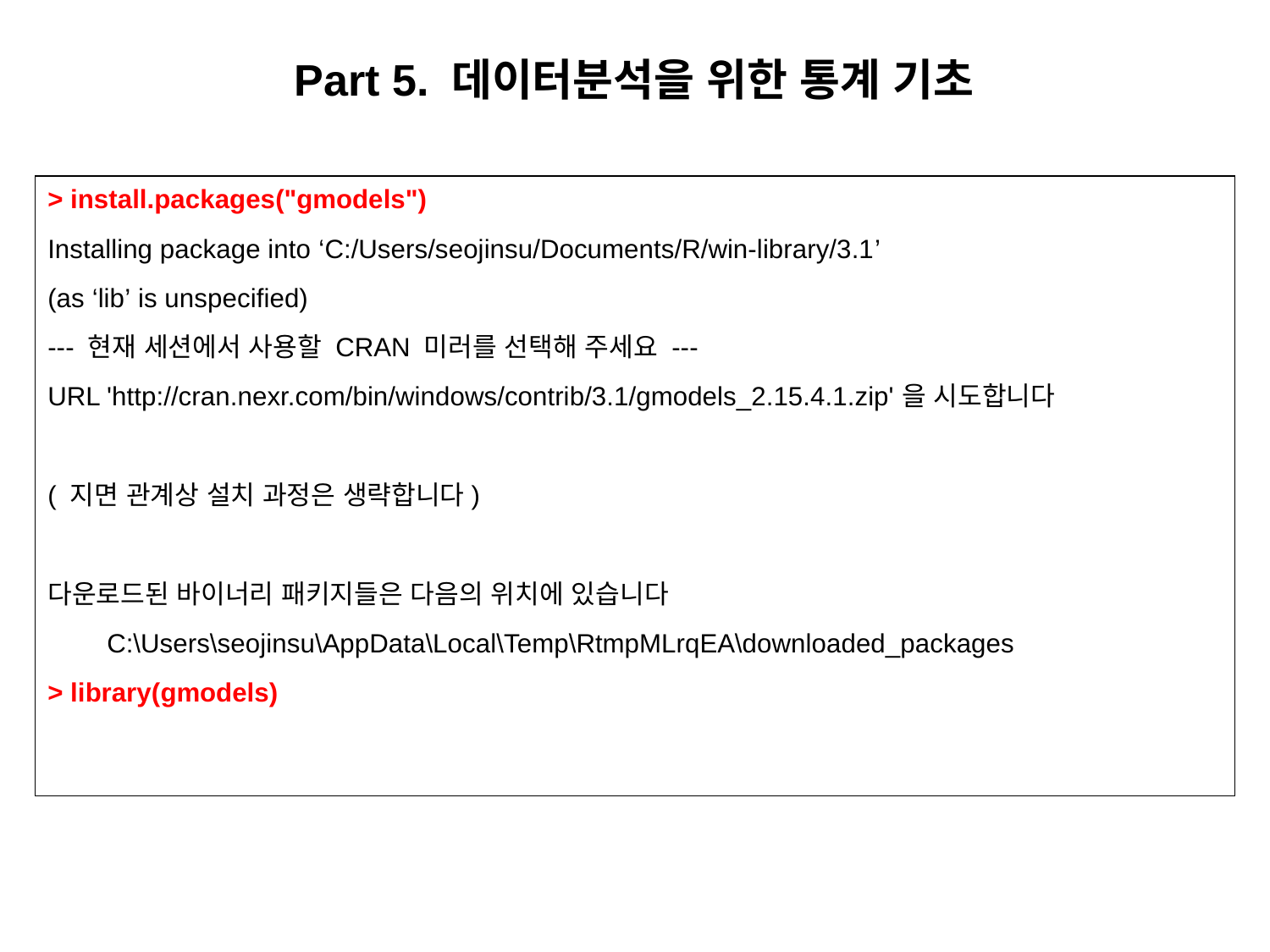

Part 5. 데이터분석을 위한 통계 기초
> install.packages("gmodels")
Installing package into ‘C:/Users/seojinsu/Documents/R/win-library/3.1’
(as ‘lib’ is unspecified)
--- 현재 세션에서 사용할 CRAN 미러를 선택해 주세요 ---
URL 'http://cran.nexr.com/bin/windows/contrib/3.1/gmodels_2.15.4.1.zip'을 시도합니다

( 지면 관계상 설치 과정은 생략합니다)

다운로드된 바이너리 패키지들은 다음의 위치에 있습니다
        C:\Users\seojinsu\AppData\Local\Temp\RtmpMLrqEA\downloaded_packages
> library(gmodels)